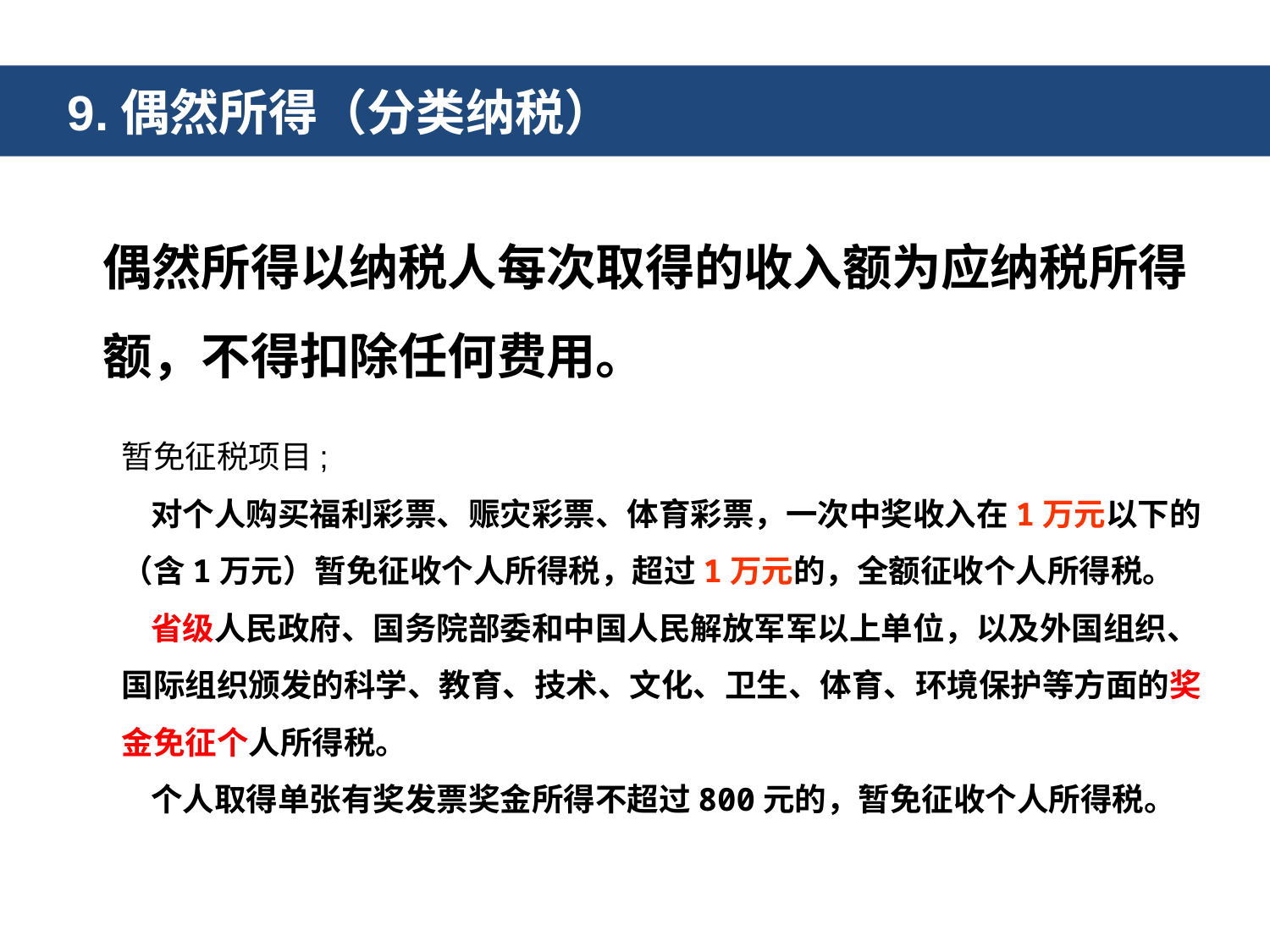

9.偶然所得（分类纳税）
偶然所得以纳税人每次取得的收入额为应纳税所得额，不得扣除任何费用。
暂免征税项目;
   对个人购买福利彩票、赈灾彩票、体育彩票，一次中奖收入在1万元以下的（含1万元）暂免征收个人所得税，超过1万元的，全额征收个人所得税。
   省级人民政府、国务院部委和中国人民解放军军以上单位，以及外国组织、国际组织颁发的科学、教育、技术、文化、卫生、体育、环境保护等方面的奖金免征个人所得税。
   个人取得单张有奖发票奖金所得不超过800元的，暂免征收个人所得税。